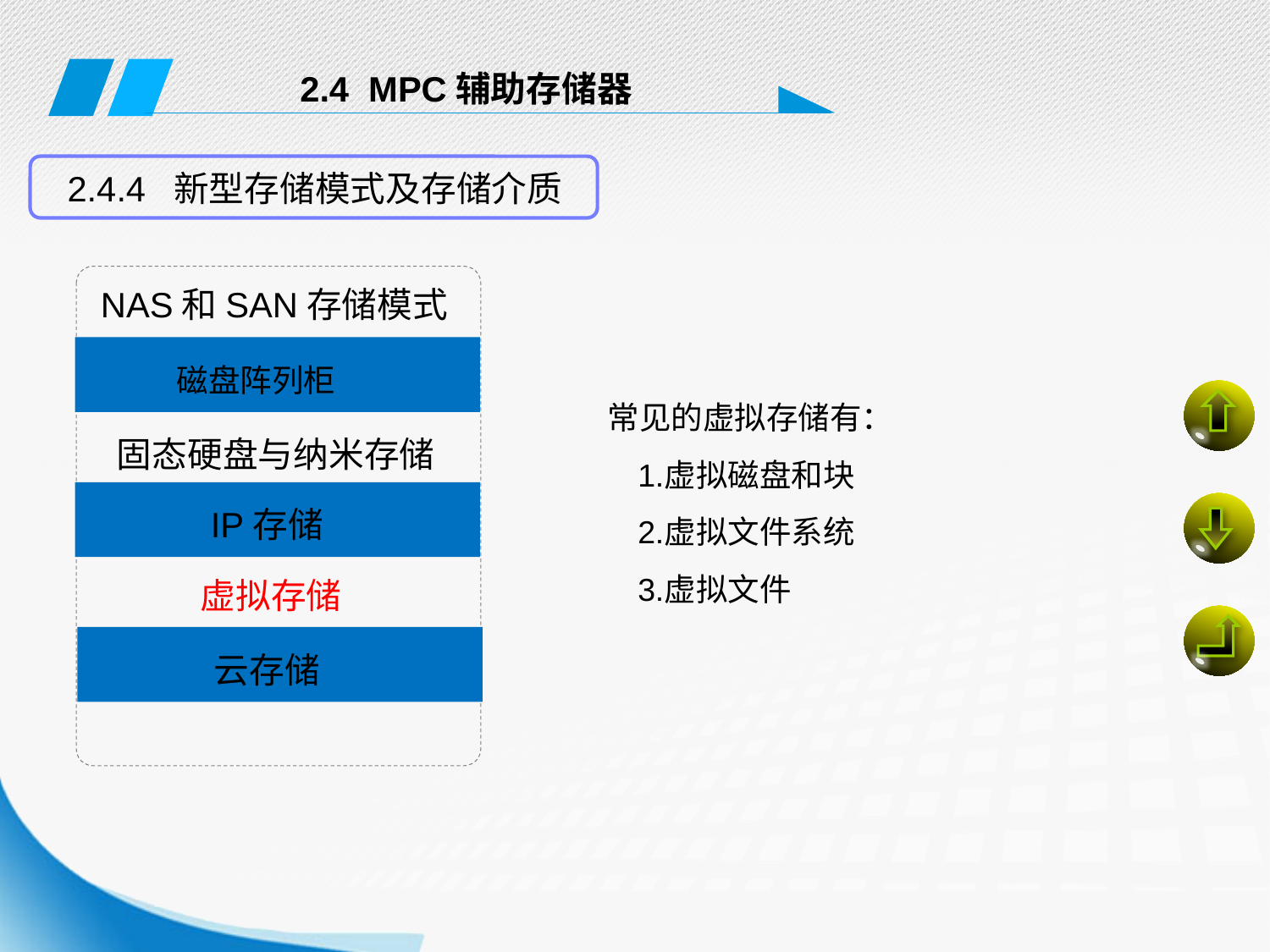

2.4  MPC辅助存储器

2.4.4  新型存储模式及存储介质

 NAS和SAN存储模式

磁盘阵列柜
常见的虚拟存储有：
虚拟磁盘和块
虚拟文件系统
虚拟文件

固态硬盘与纳米存储

IP存储
虚拟存储

云存储